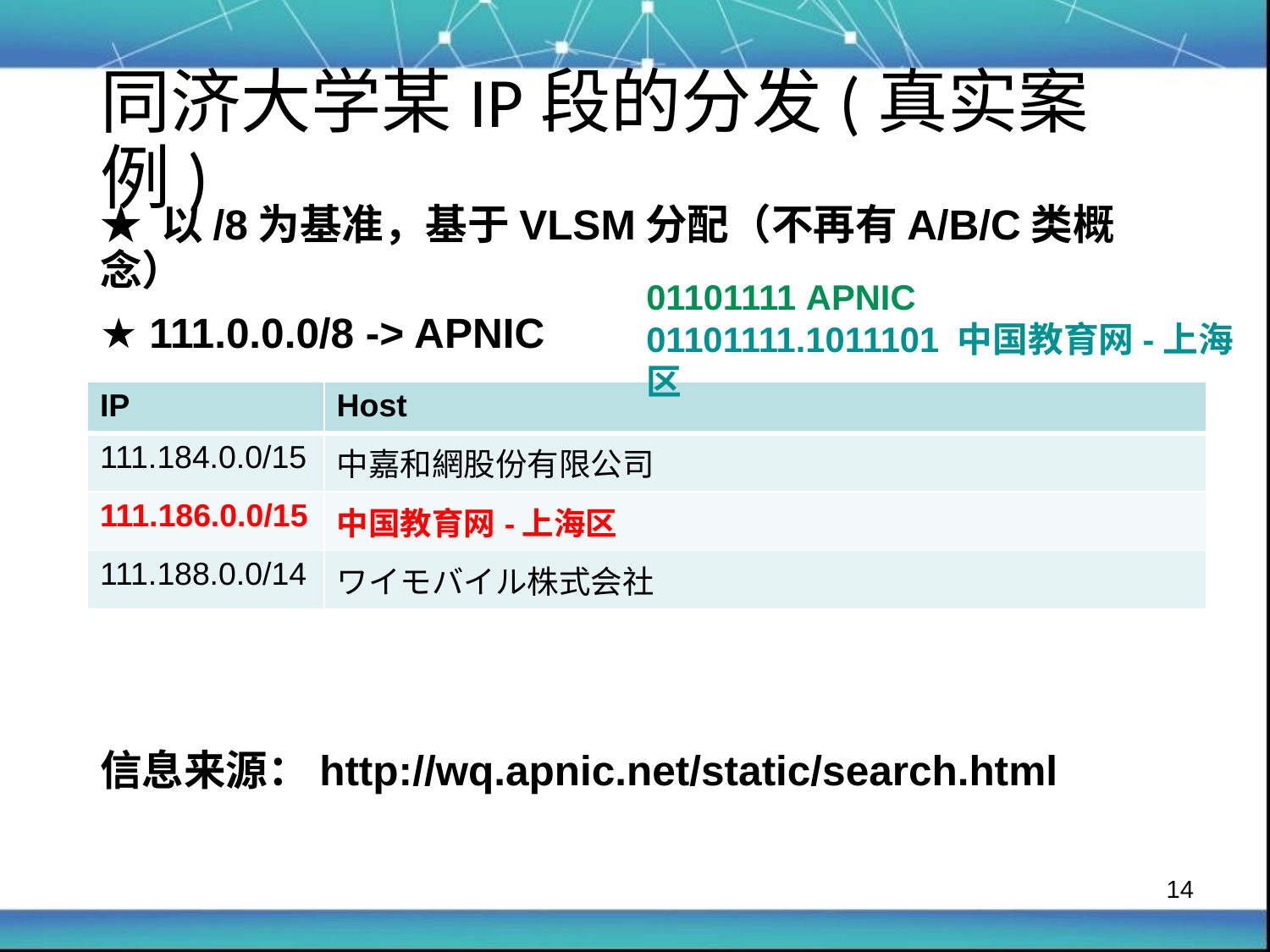

同济大学某IP段的分发(真实案例)
★ 以/8为基准，基于VLSM分配（不再有A/B/C类概念）
★ 111.0.0.0/8 -> APNIC

信息来源：http://wq.apnic.net/static/search.html

01101111 APNIC
01101111.1011101 中国教育网-上海区
| IP | Host |
| --- | --- |
| 111.184.0.0/15 | 中嘉和網股份有限公司 |
| 111.186.0.0/15 | 中国教育网-上海区 |
| 111.188.0.0/14 | ワイモバイル株式会社 |
14